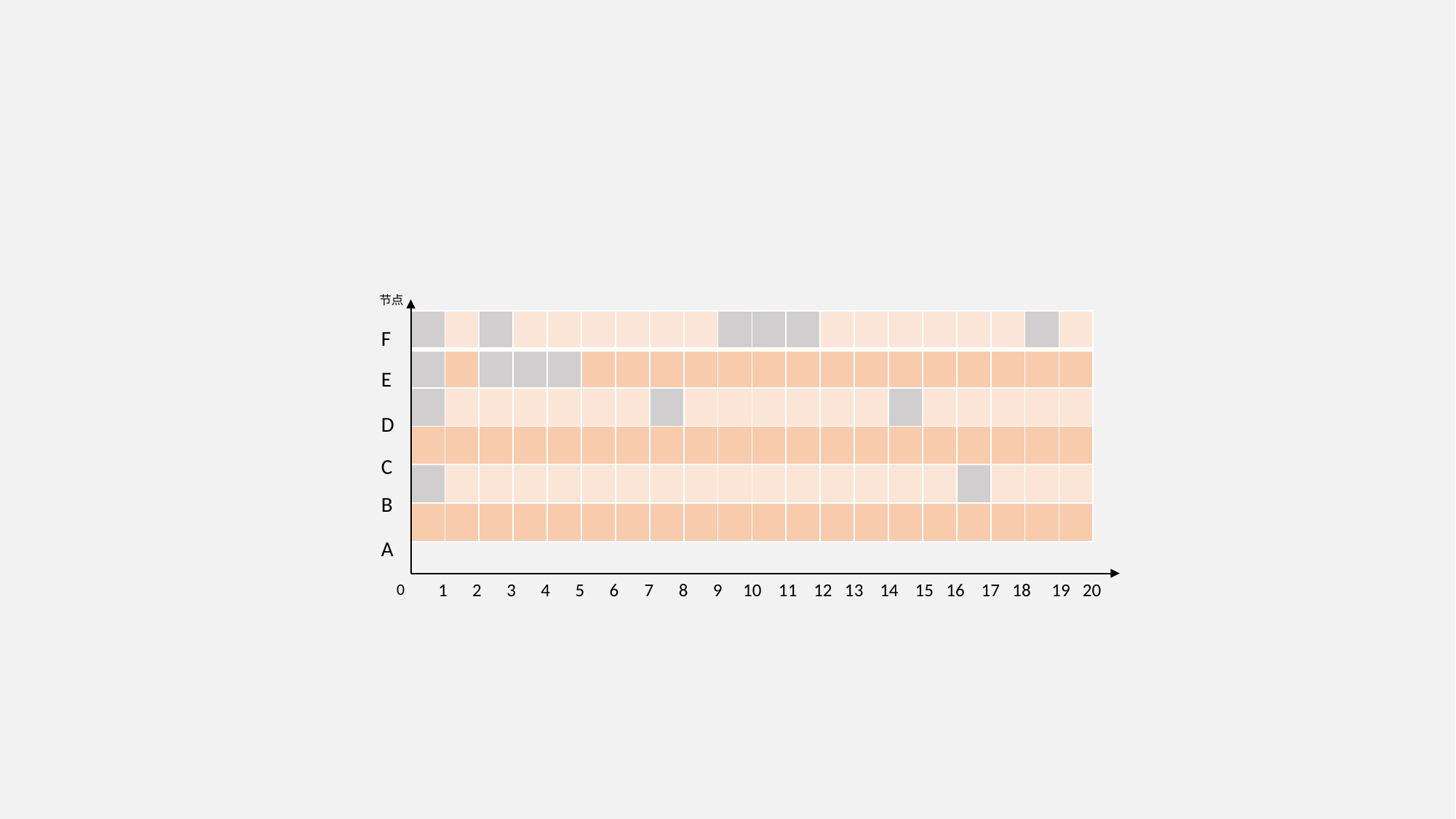

节点
|  |  |  |  |  |  |  |  |  |  |  |  |  |  |  |  |  |  |  |  |
| --- | --- | --- | --- | --- | --- | --- | --- | --- | --- | --- | --- | --- | --- | --- | --- | --- | --- | --- | --- |
|  |  |  |  |  |  |  |  |  |  |  |  |  |  |  |  |  |  |  |  |
|  |  |  |  |  |  |  |  |  |  |  |  |  |  |  |  |  |  |  |  |
|  |  |  |  |  |  |  |  |  |  |  |  |  |  |  |  |  |  |  |  |
|  |  |  |  |  |  |  |  |  |  |  |  |  |  |  |  |  |  |  |  |
|  |  |  |  |  |  |  |  |  |  |  |  |  |  |  |  |  |  |  |  |
F
E
D
C
B
A
    1      2      3      4      5      6      7      8      9     10    11    12   13    14    15   16    17   18     19   20
0